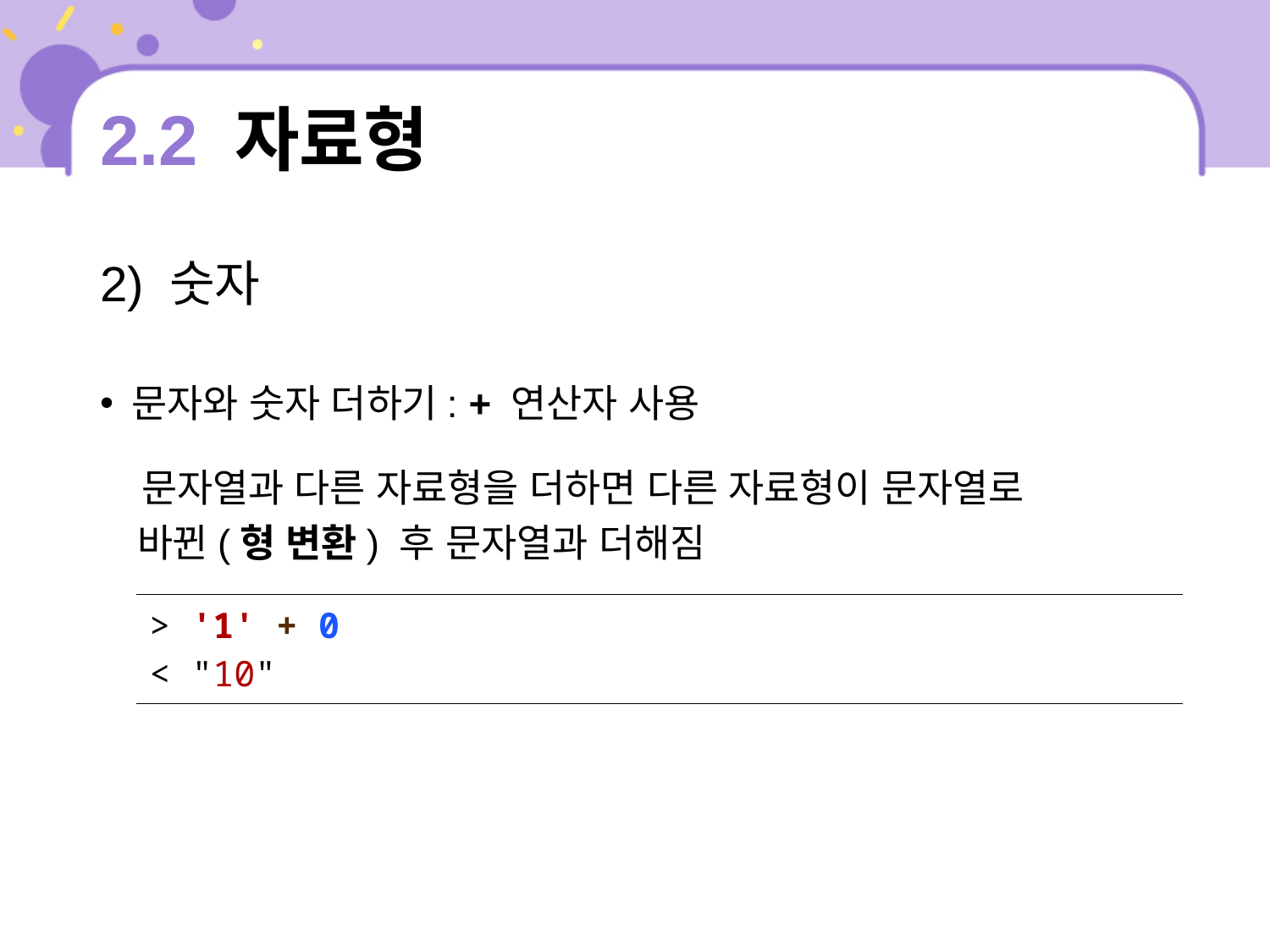

# 2.2 자료형
2) 숫자
문자와 숫자 더하기: + 연산자 사용
   문자열과 다른 자료형을 더하면 다른 자료형이 문자열로
바뀐(형 변환) 후 문자열과 더해짐

| > '1' + 0 < "10" |
| --- |